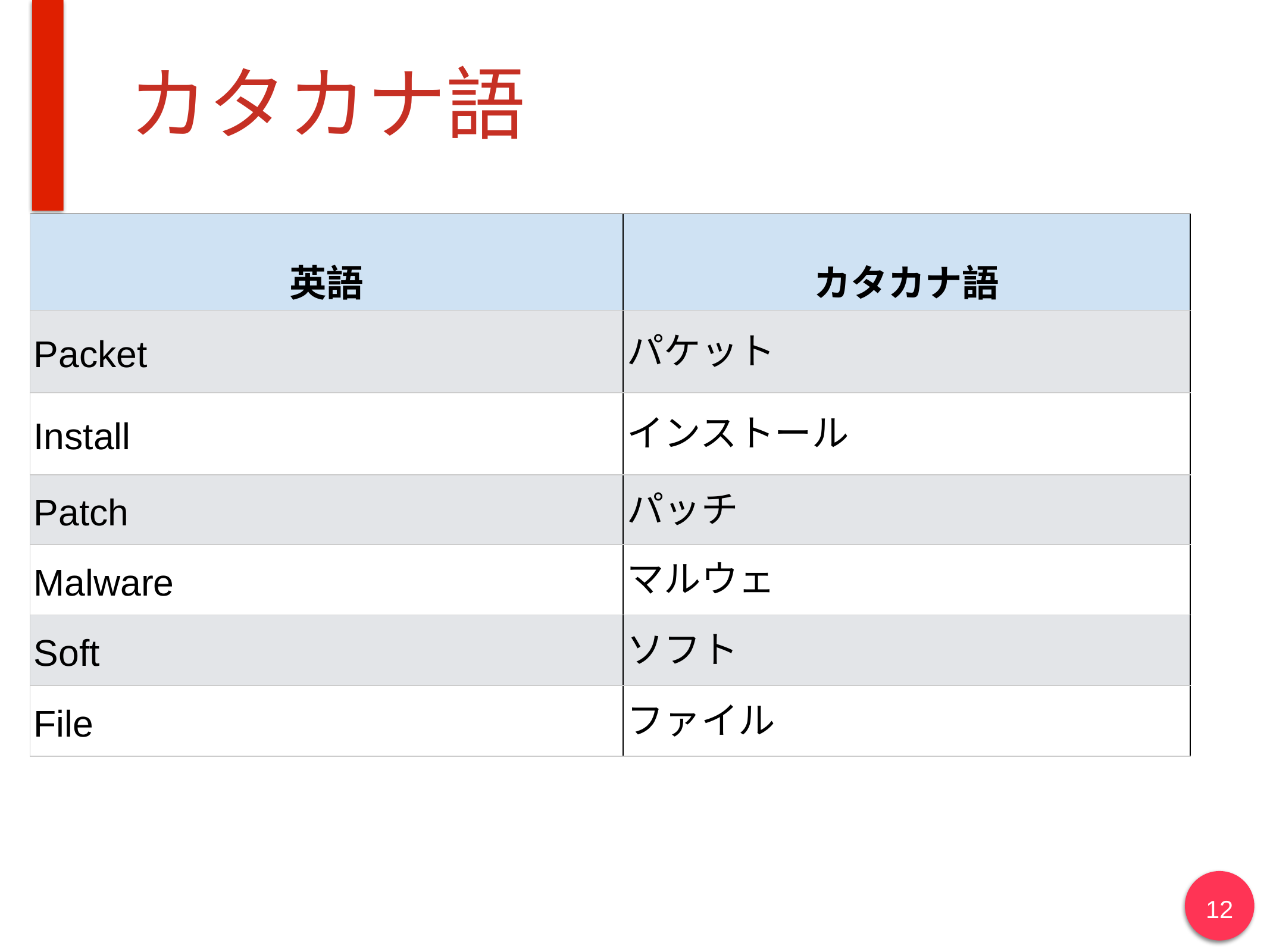

# カタカナ語
| 英語 | カタカナ語 |
| --- | --- |
| Packet | パケット |
| Install | インストール |
| Patch | パッチ |
| Malware | マルウェ |
| Soft | ソフト |
| File | ファイル |
12